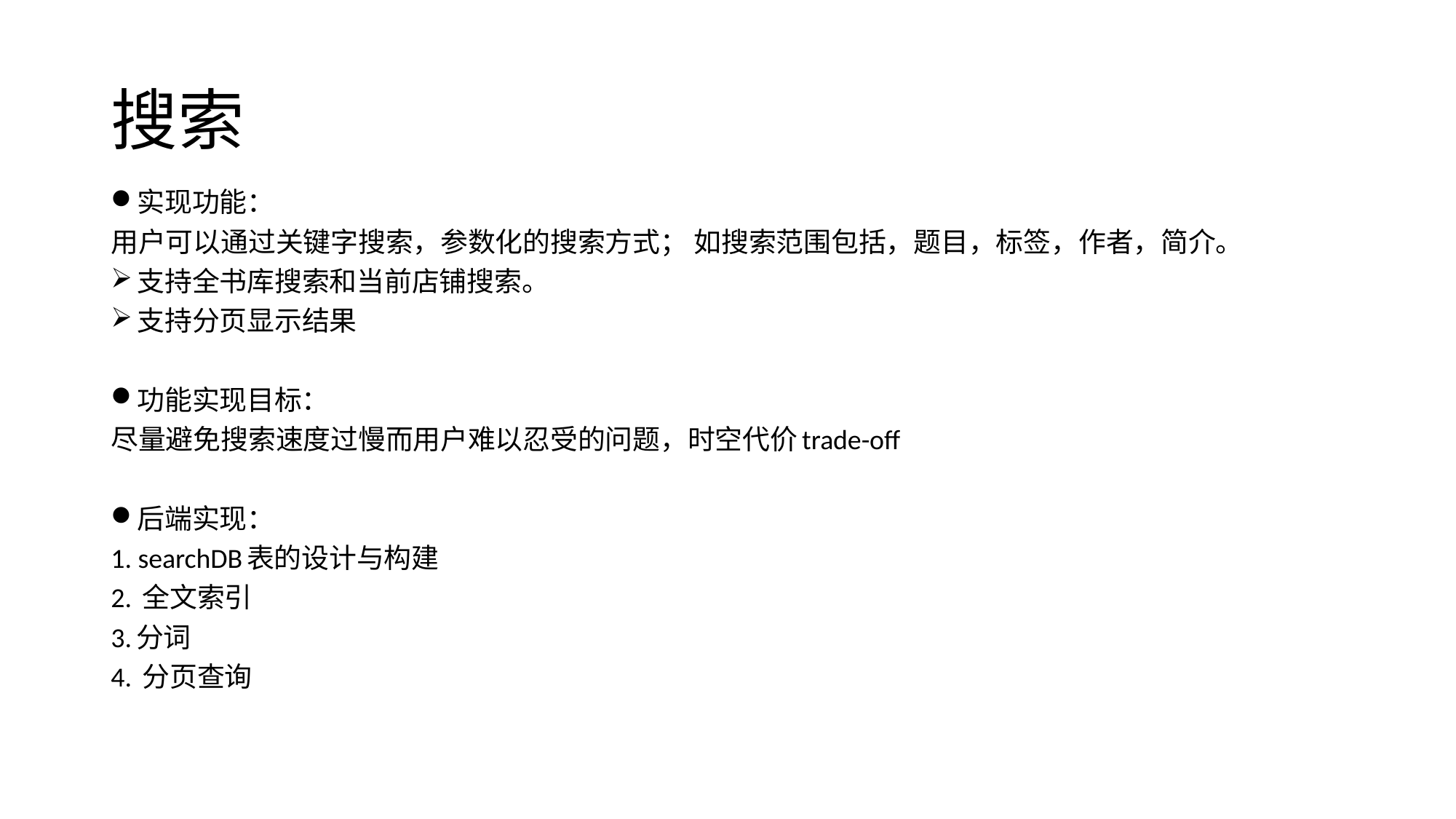

# 搜索
实现功能：
用户可以通过关键字搜索，参数化的搜索方式； 如搜索范围包括，题目，标签，作者，简介。
支持全书库搜索和当前店铺搜索。
支持分页显示结果

功能实现目标：
尽量避免搜索速度过慢而用户难以忍受的问题，时空代价trade-off

后端实现：
1. searchDB表的设计与构建
2. 全文索引
3.分词
4. 分页查询